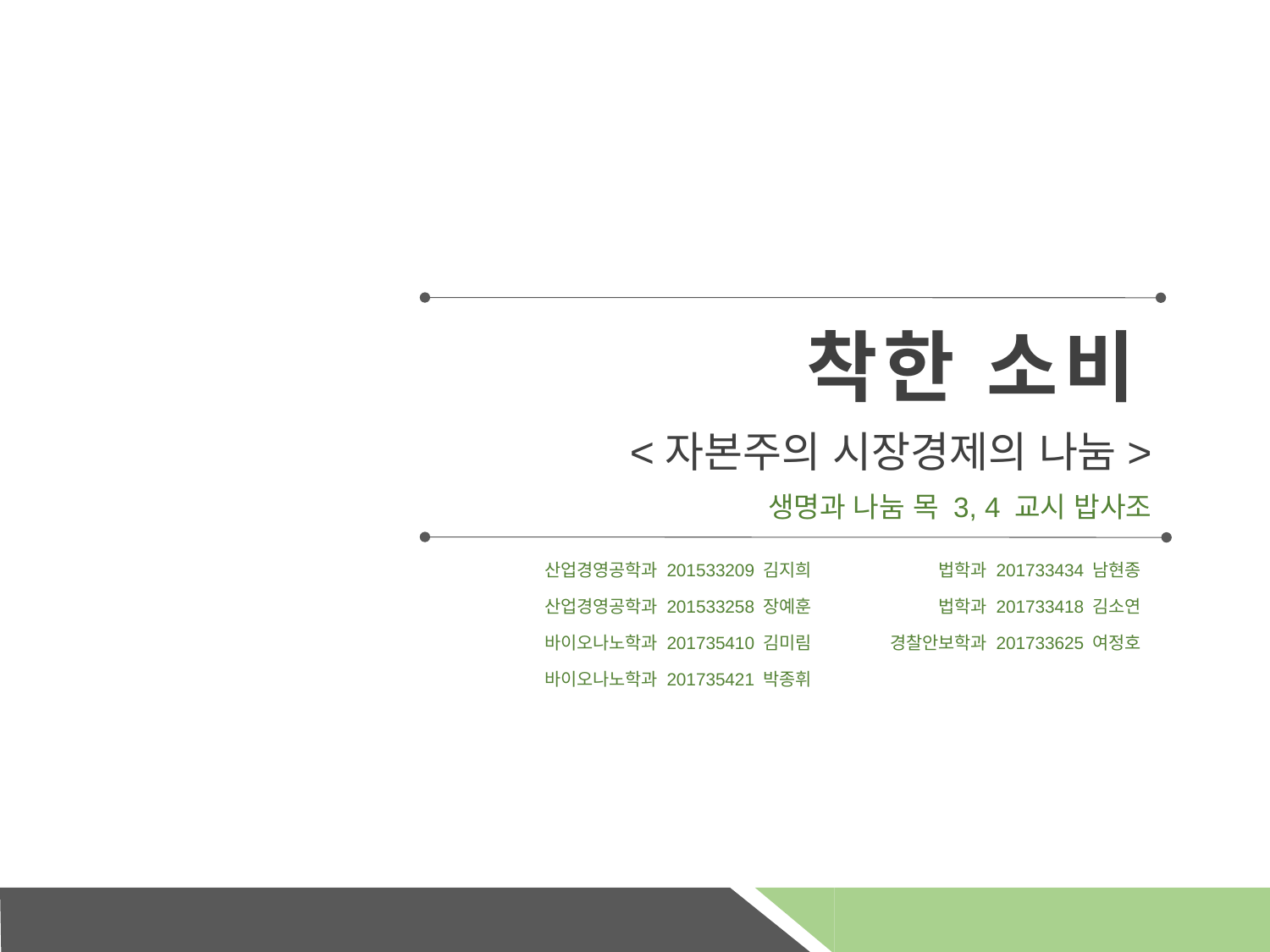

# 착한 소비
<자본주의 시장경제의 나눔>
생명과 나눔 목 3, 4 교시 밥사조
산업경영공학과 201533209 김지희
산업경영공학과 201533258 장예훈
바이오나노학과 201735410 김미림
바이오나노학과 201735421 박종휘

법학과 201733434 남현종
법학과 201733418 김소연
경찰안보학과 201733625 여정호